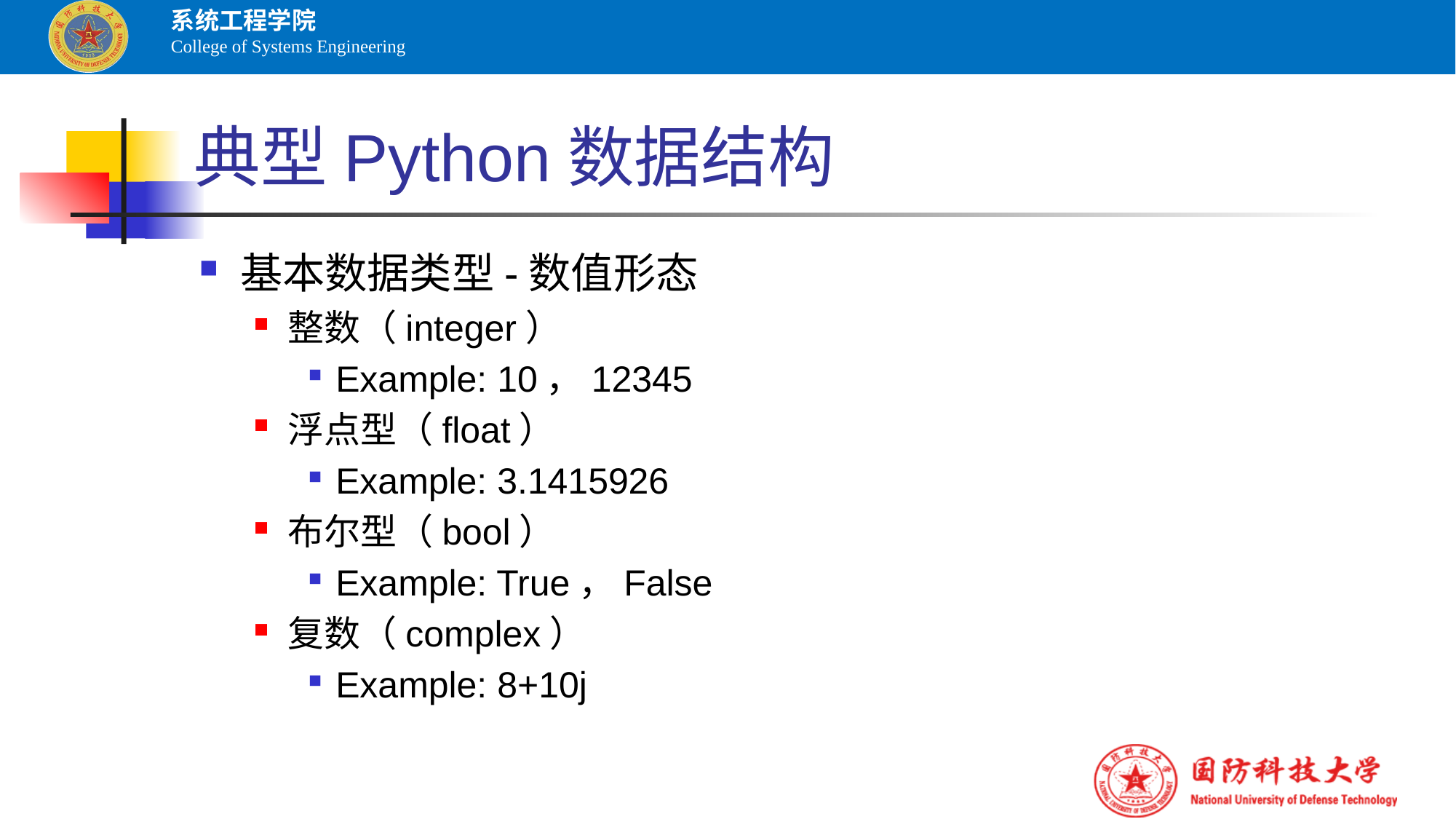

# 典型Python数据结构
基本数据类型-数值形态
整数（integer）
Example: 10，12345
浮点型（float）
Example: 3.1415926
布尔型（bool）
Example: True，False
复数（complex）
Example: 8+10j